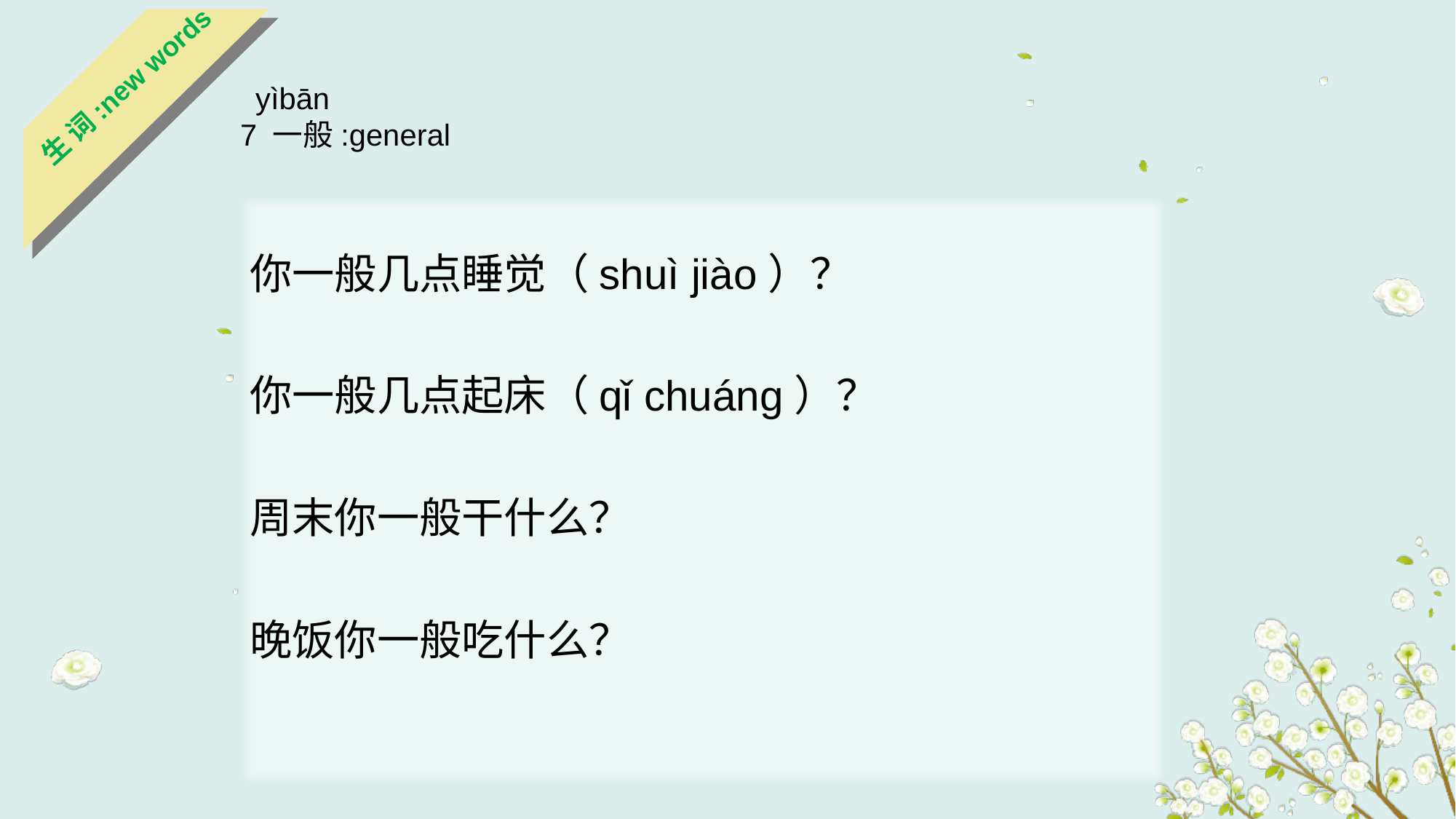

生 词:new words

  yìbān
7 一般:general

你一般几点睡觉（shuì jiào）？

你一般几点起床（qǐ chuánɡ）？

周末你一般干什么？

晚饭你一般吃什么？